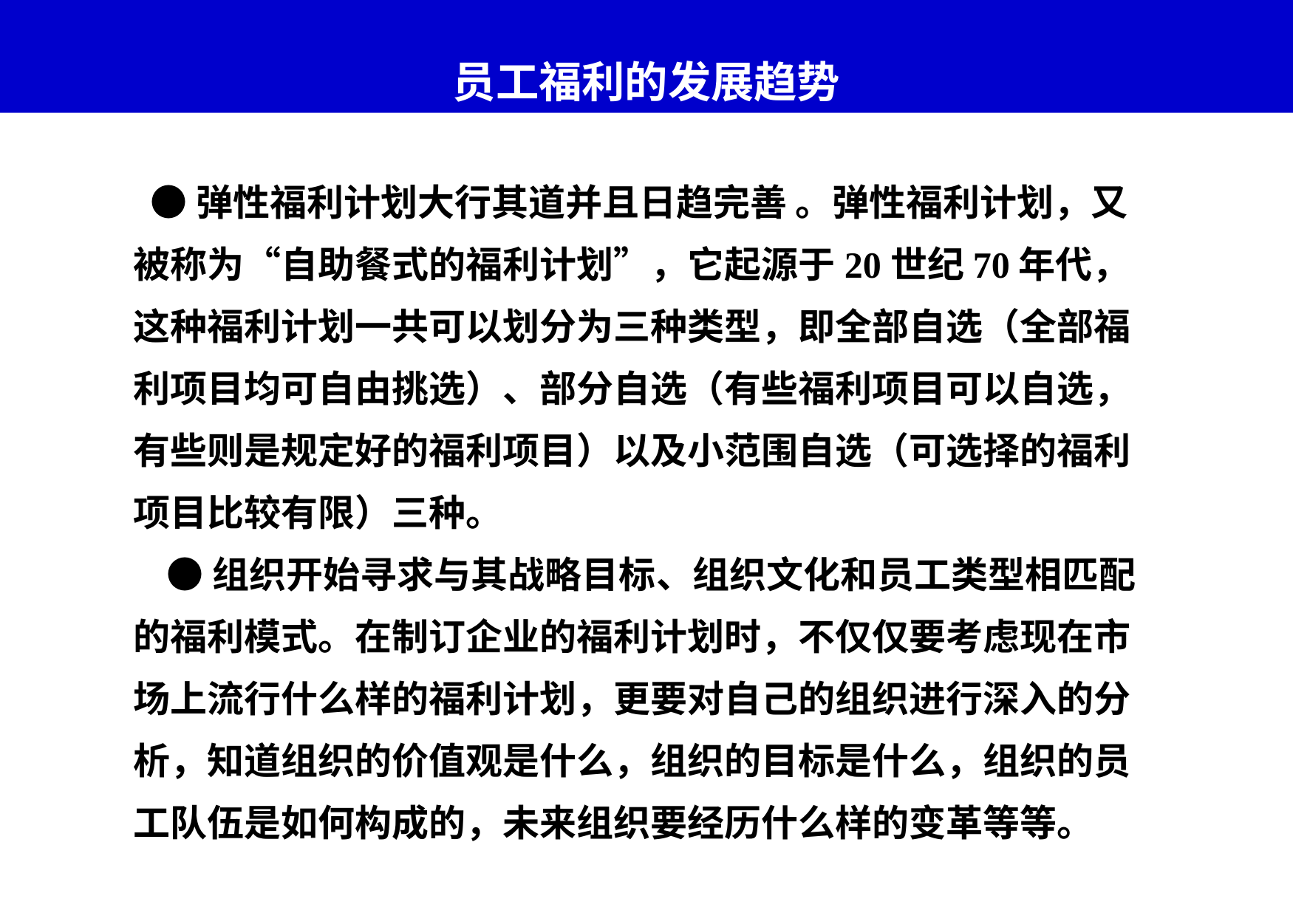

# 员工福利的发展趋势
  ●弹性福利计划大行其道并且日趋完善 。弹性福利计划，又被称为“自助餐式的福利计划”，它起源于20世纪70年代，这种福利计划一共可以划分为三种类型，即全部自选（全部福利项目均可自由挑选）、部分自选（有些福利项目可以自选，有些则是规定好的福利项目）以及小范围自选（可选择的福利项目比较有限）三种。
    ●组织开始寻求与其战略目标、组织文化和员工类型相匹配的福利模式。在制订企业的福利计划时，不仅仅要考虑现在市场上流行什么样的福利计划，更要对自己的组织进行深入的分析，知道组织的价值观是什么，组织的目标是什么，组织的员工队伍是如何构成的，未来组织要经历什么样的变革等等。